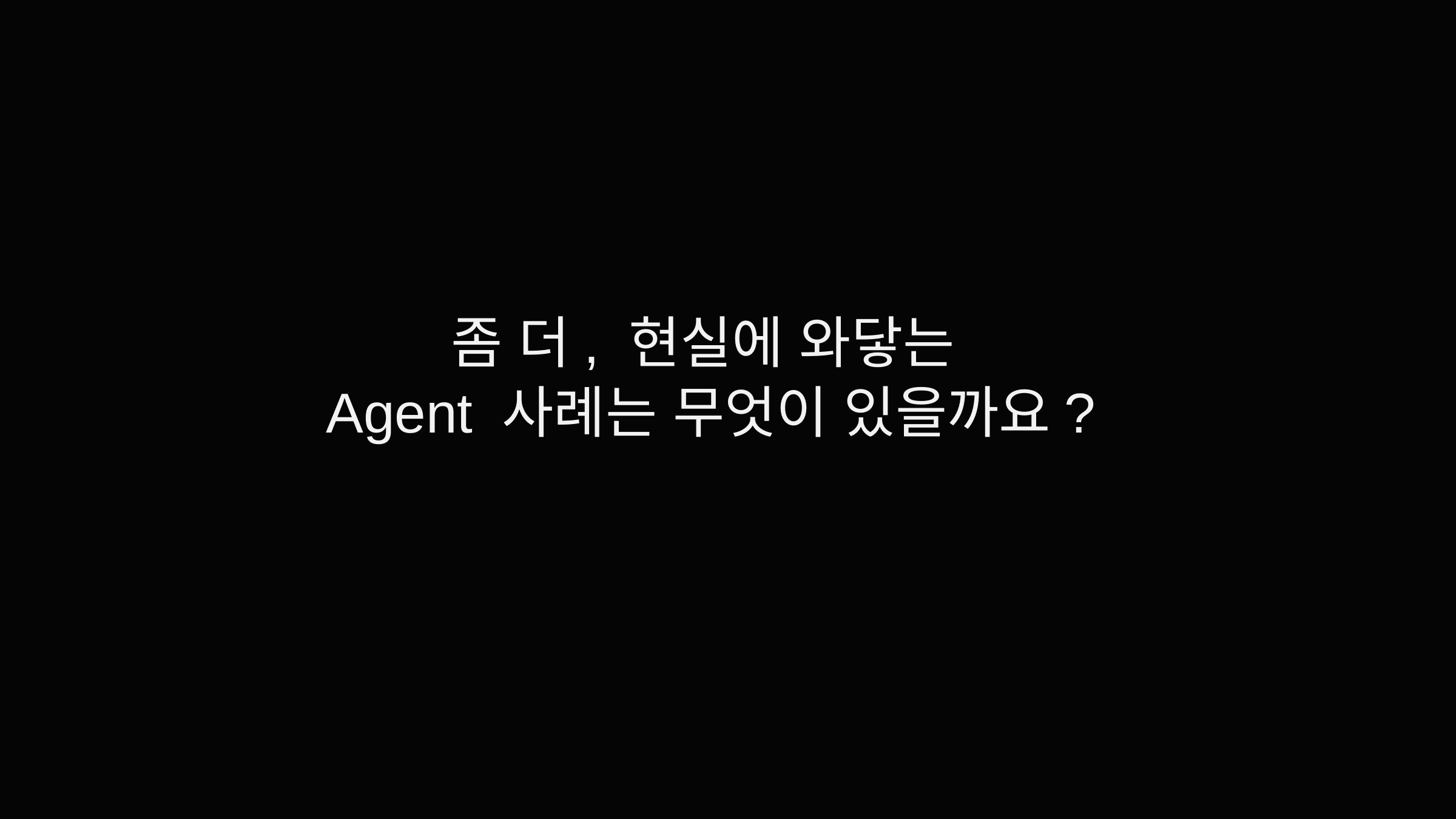

좀 더, 현실에 와닿는
Agent 사례는 무엇이 있을까요?